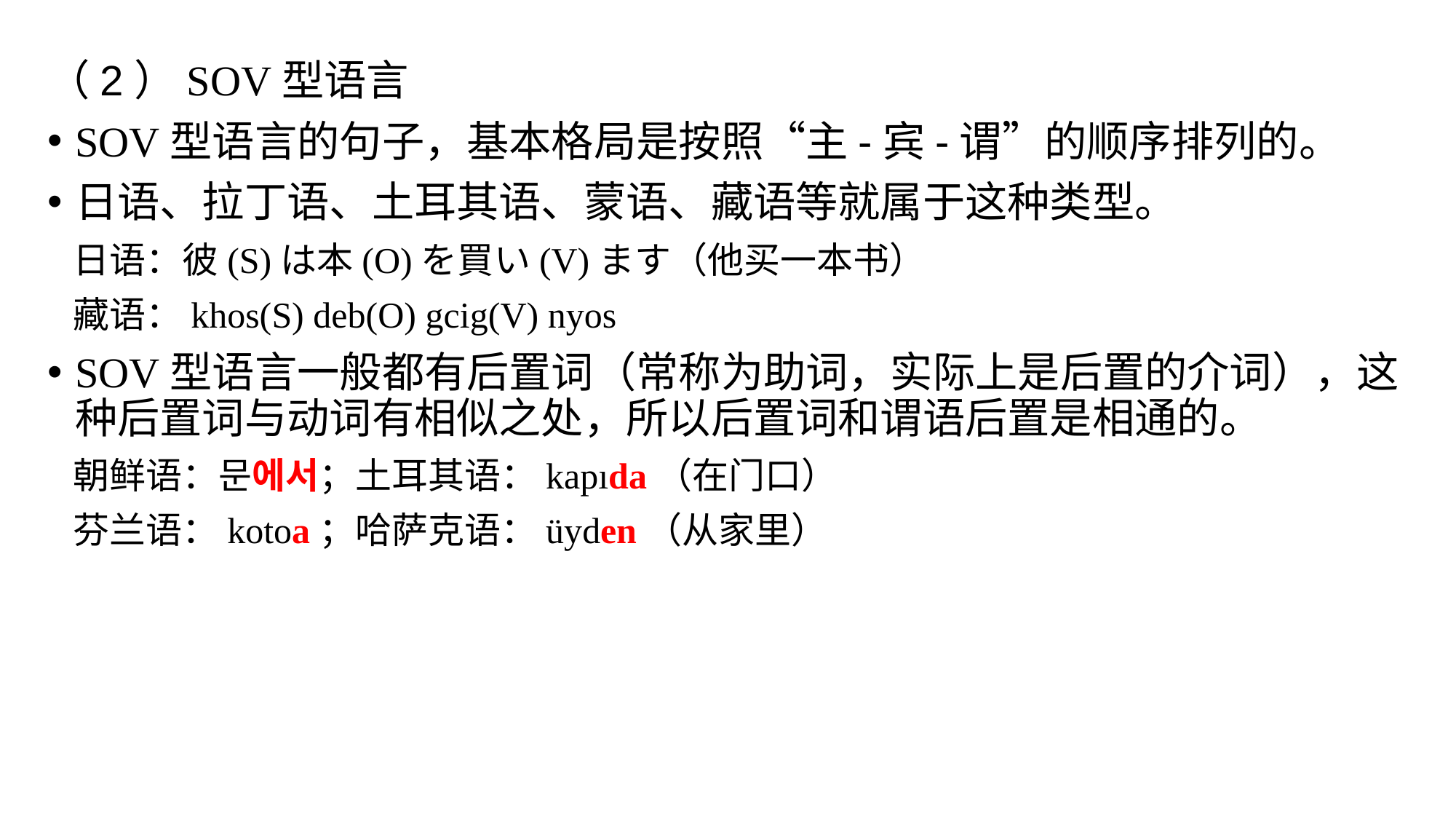

（2）SOV型语言
SOV型语言的句子，基本格局是按照“主-宾-谓”的顺序排列的。
日语、拉丁语、土耳其语、蒙语、藏语等就属于这种类型。
  日语：彼(S)は本(O)を買い(V)ます（他买一本书）
  藏语：khos(S) deb(O) gcig(V) nyos
SOV型语言一般都有后置词（常称为助词，实际上是后置的介词），这种后置词与动词有相似之处，所以后置词和谓语后置是相通的。
  朝鲜语：문에서；土耳其语：kapıda（在门口）
  芬兰语：kotoa；哈萨克语：üyden（从家里）